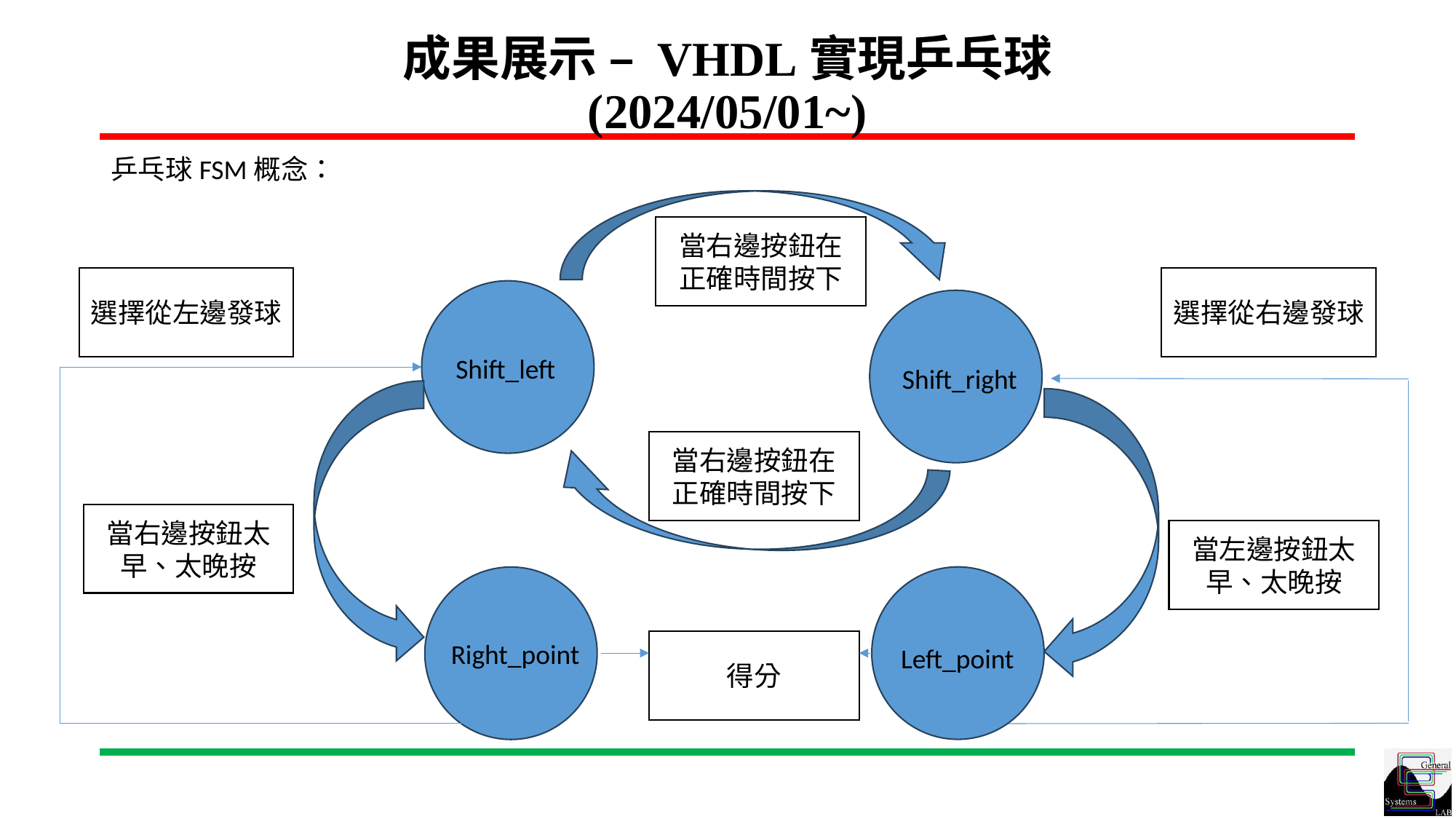

# 成果展示 – VHDL實現乒乓球 (2024/05/01~)
乒乓球FSM概念：

當右邊按鈕在正確時間按下
選擇從左邊發球
選擇從右邊發球

Shift_left
Shift_right

當右邊按鈕在正確時間按下

當右邊按鈕太早、太晚按
當左邊按鈕太早、太晚按

得分
Right_point
Left_point